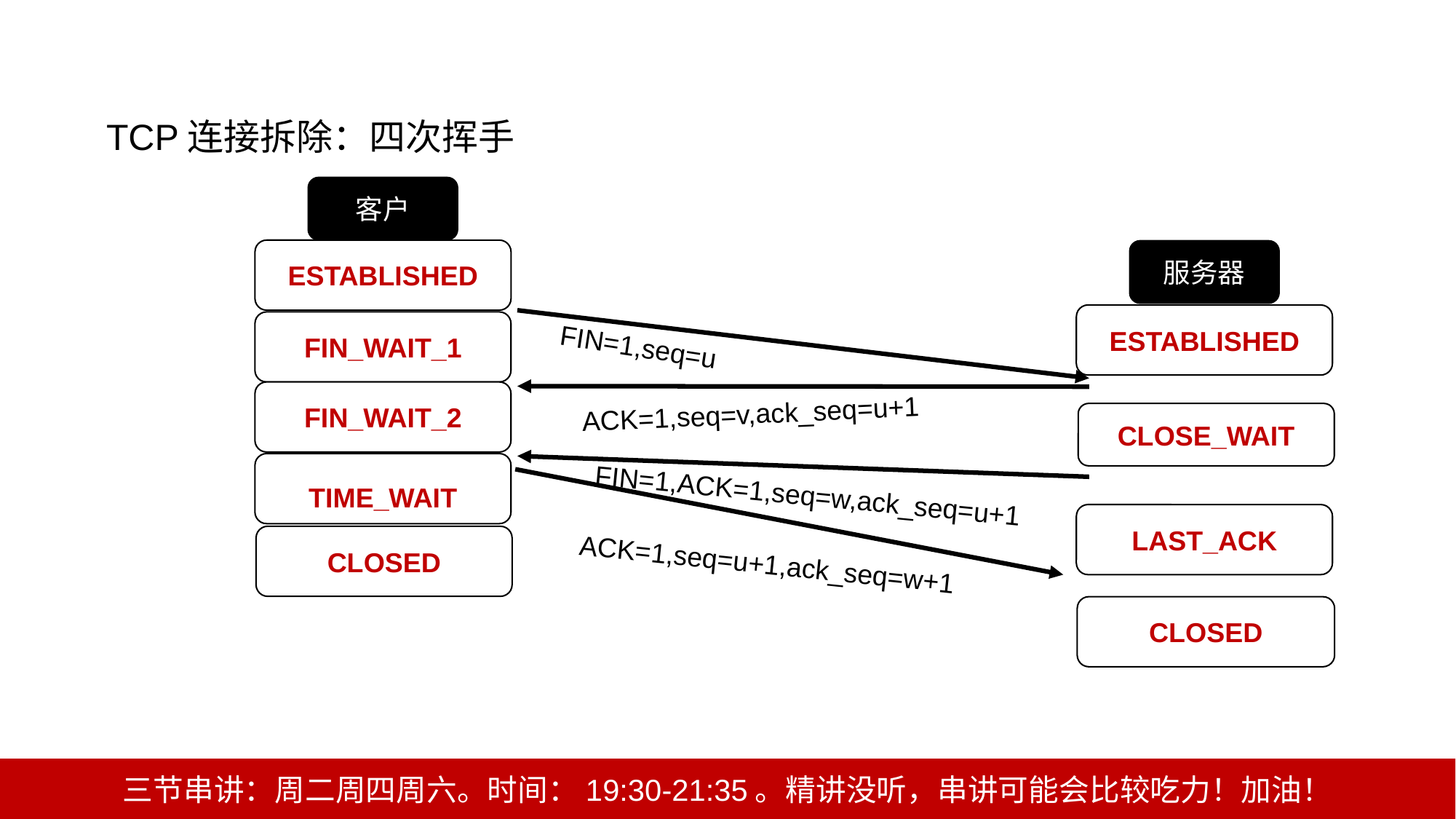

TCP连接拆除：四次挥手
客户
ESTABLISHED
服务器
ESTABLISHED
FIN_WAIT_1
FIN=1,seq=u
FIN_WAIT_2
ACK=1,seq=v,ack_seq=u+1
CLOSE_WAIT
TIME_WAIT
FIN=1,ACK=1,seq=w,ack_seq=u+1
LAST_ACK
CLOSED
ACK=1,seq=u+1,ack_seq=w+1
CLOSED